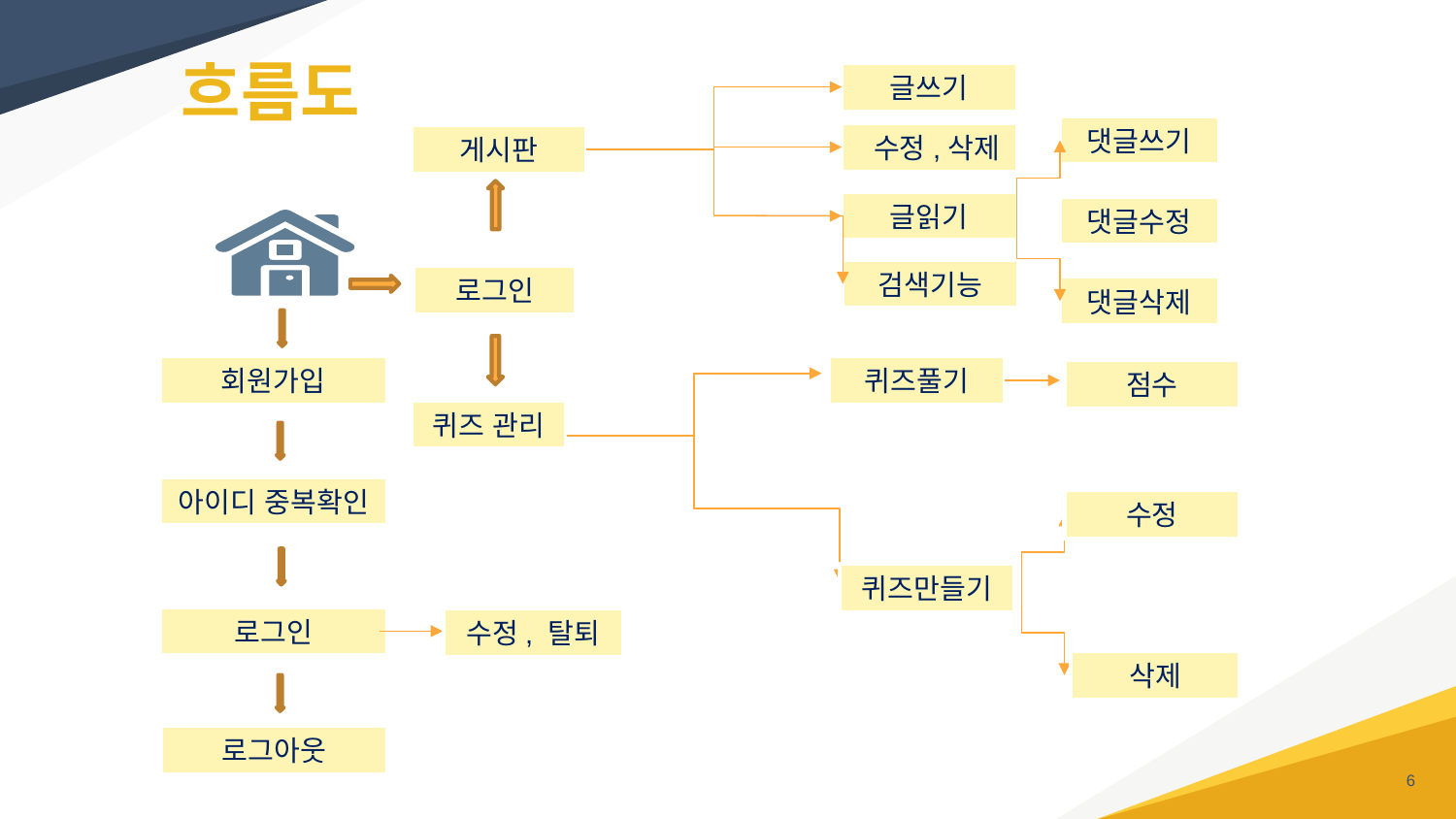

흐름도
글쓰기
댓글쓰기
 수정,삭제
게시판
글읽기
댓글수정

검색기능
로그인

댓글삭제

회원가입
퀴즈 관리

아이디 중복확인

로그인

로그아웃

퀴즈풀기
점수
수정
퀴즈만들기
수정, 탈퇴
삭제
6